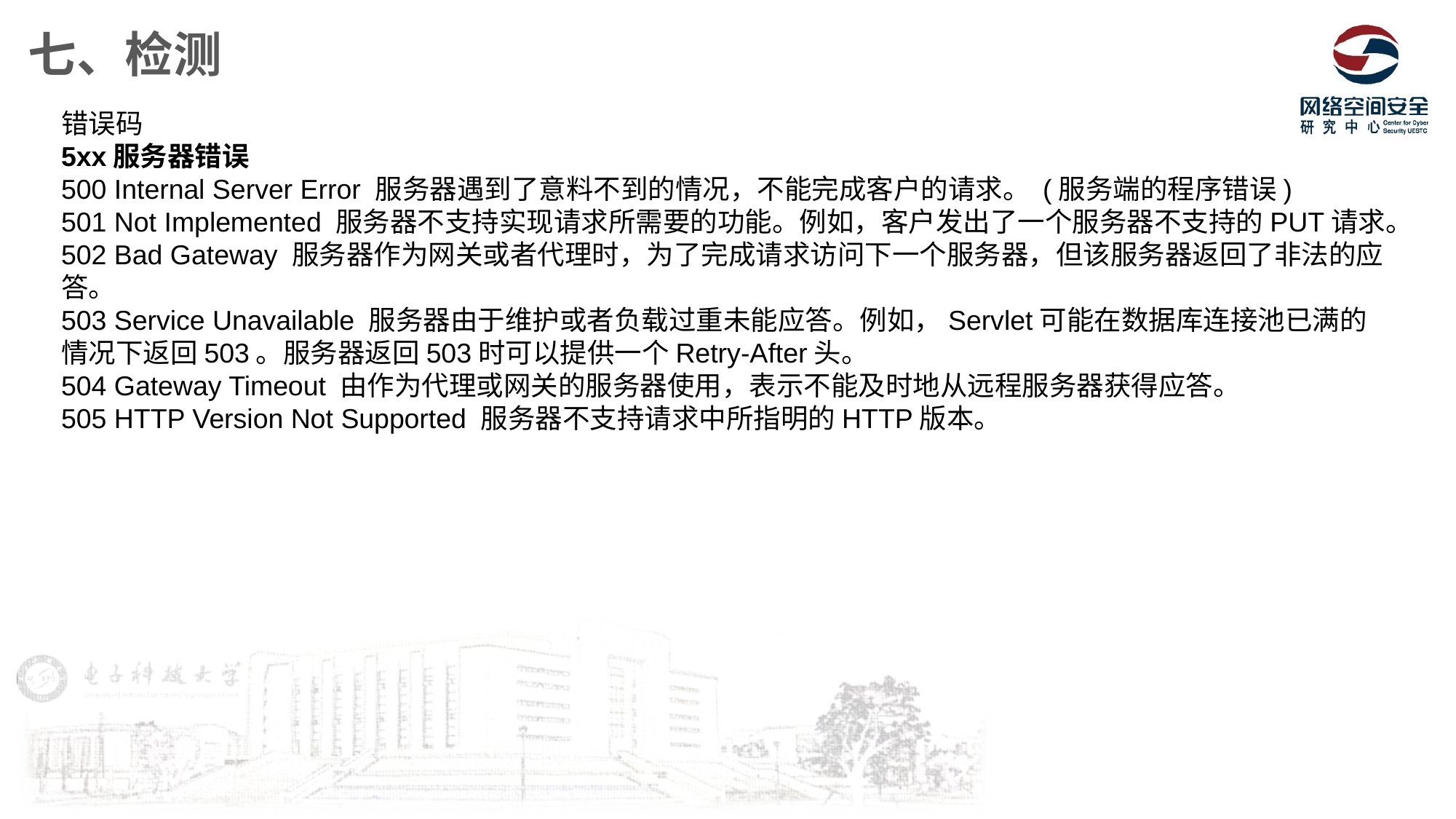

七、检测
错误码
5xx服务器错误
500 Internal Server Error 服务器遇到了意料不到的情况，不能完成客户的请求。 (服务端的程序错误)
501 Not Implemented 服务器不支持实现请求所需要的功能。例如，客户发出了一个服务器不支持的PUT请求。
502 Bad Gateway 服务器作为网关或者代理时，为了完成请求访问下一个服务器，但该服务器返回了非法的应答。
503 Service Unavailable 服务器由于维护或者负载过重未能应答。例如，Servlet可能在数据库连接池已满的情况下返回503。服务器返回503时可以提供一个Retry-After头。
504 Gateway Timeout 由作为代理或网关的服务器使用，表示不能及时地从远程服务器获得应答。
505 HTTP Version Not Supported 服务器不支持请求中所指明的HTTP版本。